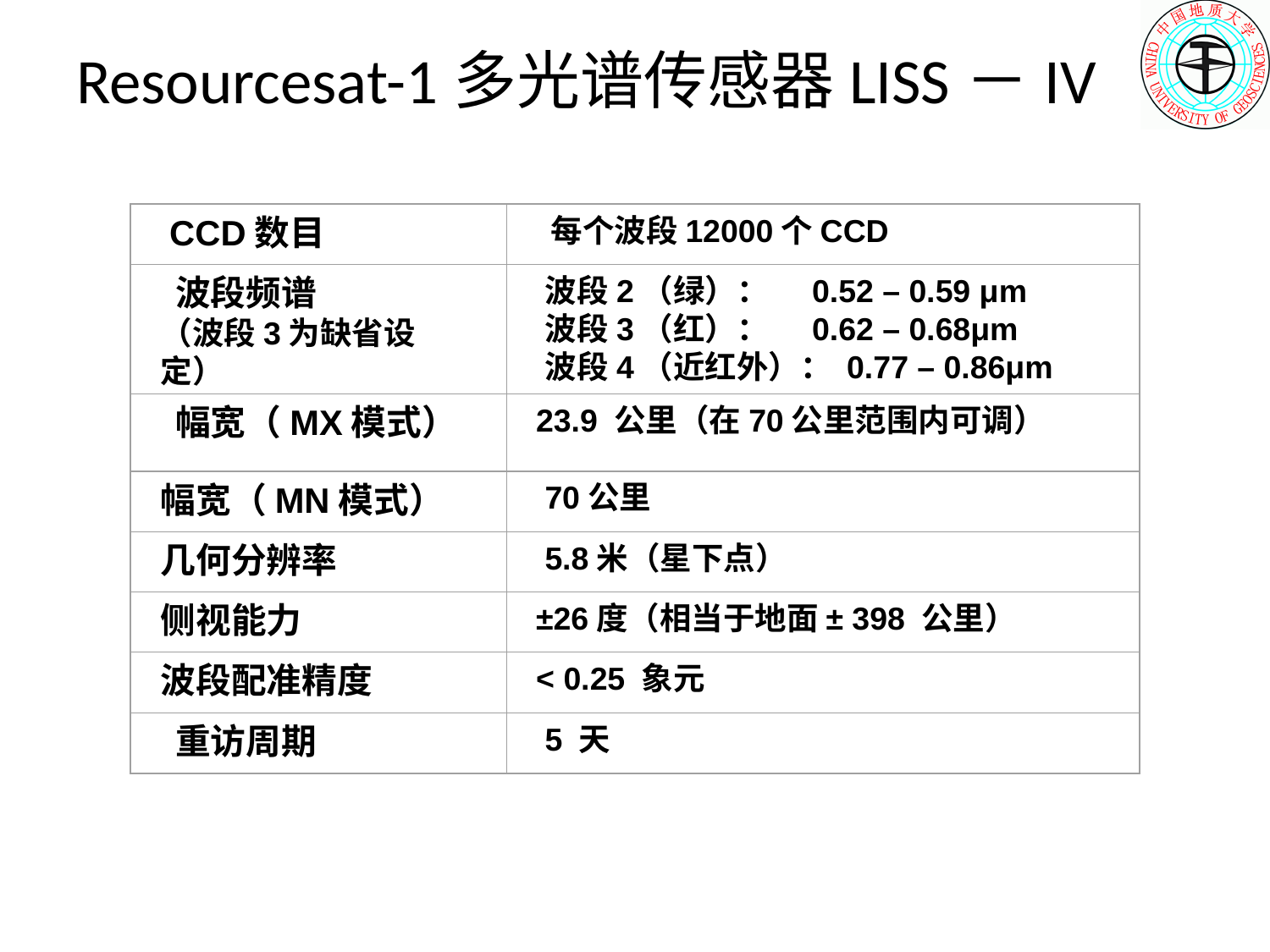

# Resourcesat-1多光谱传感器LISS－IV

 CCD数目

 每个波段12000个CCD

 波段频谱
（波段3为缺省设定）

波段2（绿）：	  0.52 – 0.59 μm
波段3（红）：	  0.62 – 0.68μm
波段4（近红外）： 0.77 – 0.86μm

 幅宽（MX模式）

23.9 公里（在70公里范围内可调）

幅宽（MN模式）

 70公里

几何分辨率

 5.8米（星下点）

侧视能力

±26度（相当于地面± 398 公里）

波段配准精度

< 0.25 象元

 重访周期

 5 天